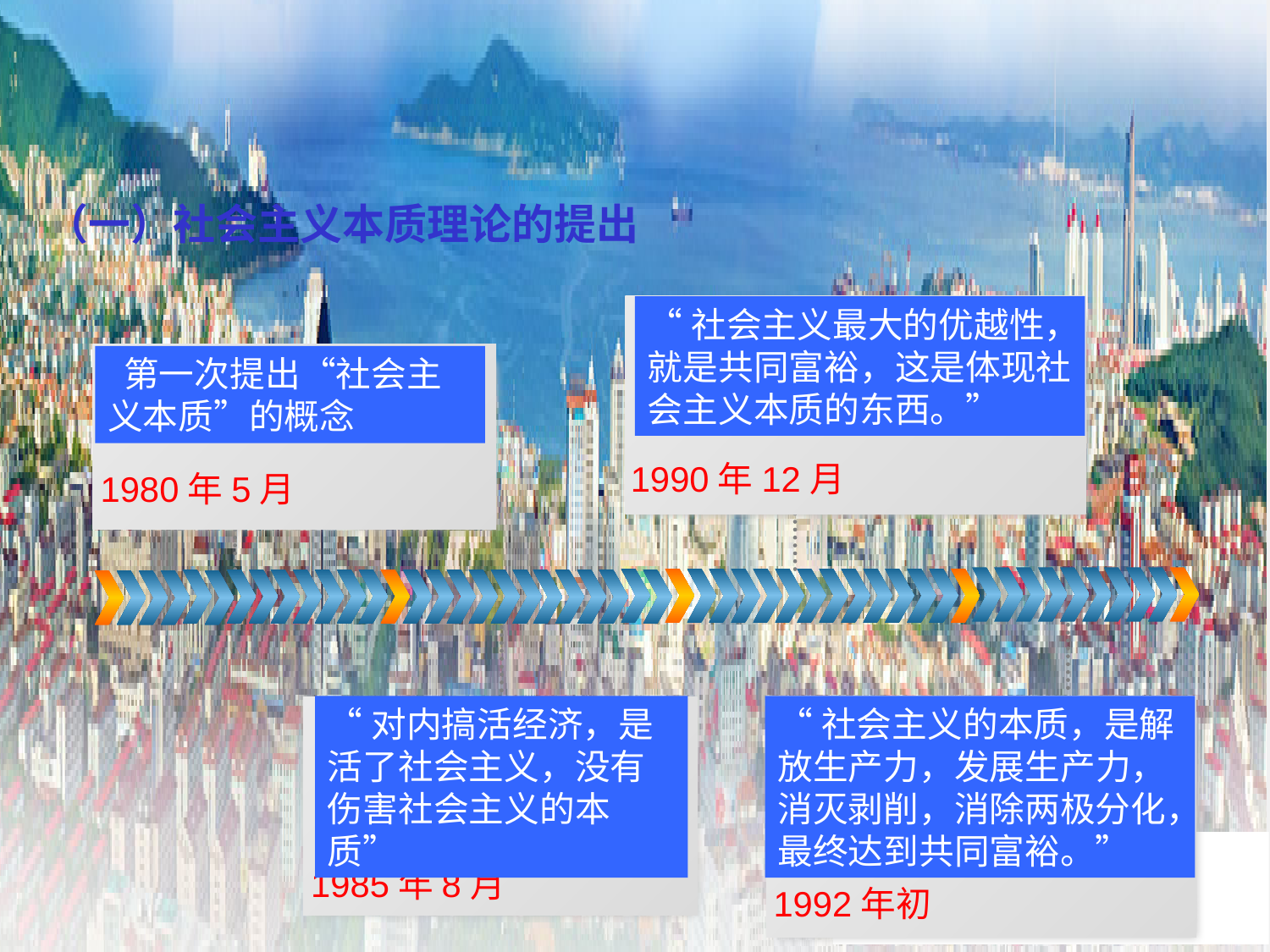

（一）社会主义本质理论的提出

“社会主义最大的优越性，就是共同富裕，这是体现社会主义本质的东西。”

 第一次提出“社会主义本质”的概念
1990年12月
1980年5月

“对内搞活经济，是活了社会主义，没有伤害社会主义的本质”
“社会主义的本质，是解放生产力，发展生产力，消灭剥削，消除两极分化，最终达到共同富裕。”

1985年8月
1992年初